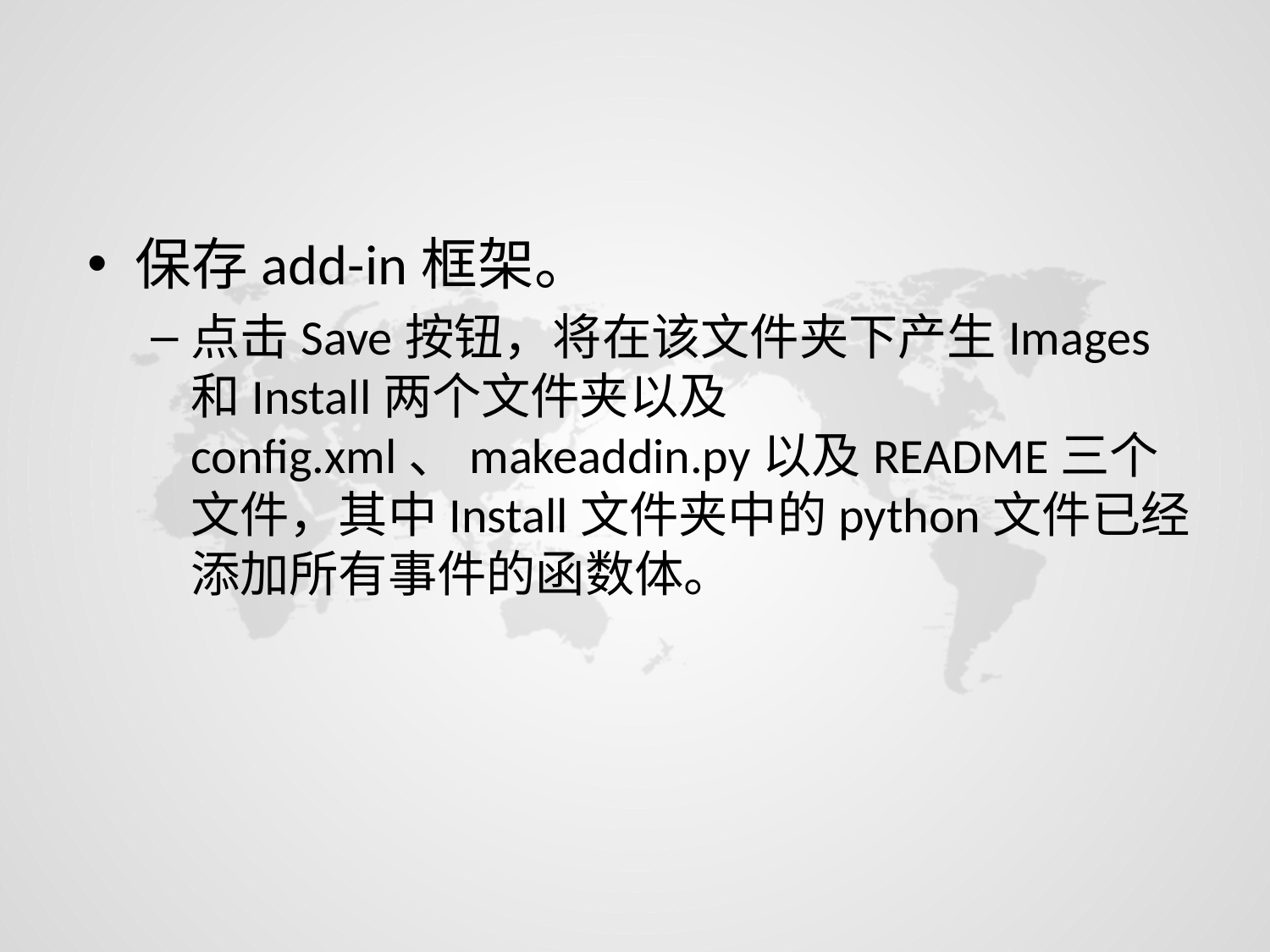

#
保存add-in框架。
点击Save按钮，将在该文件夹下产生Images和Install两个文件夹以及config.xml、makeaddin.py以及README三个文件，其中Install文件夹中的python文件已经添加所有事件的函数体。